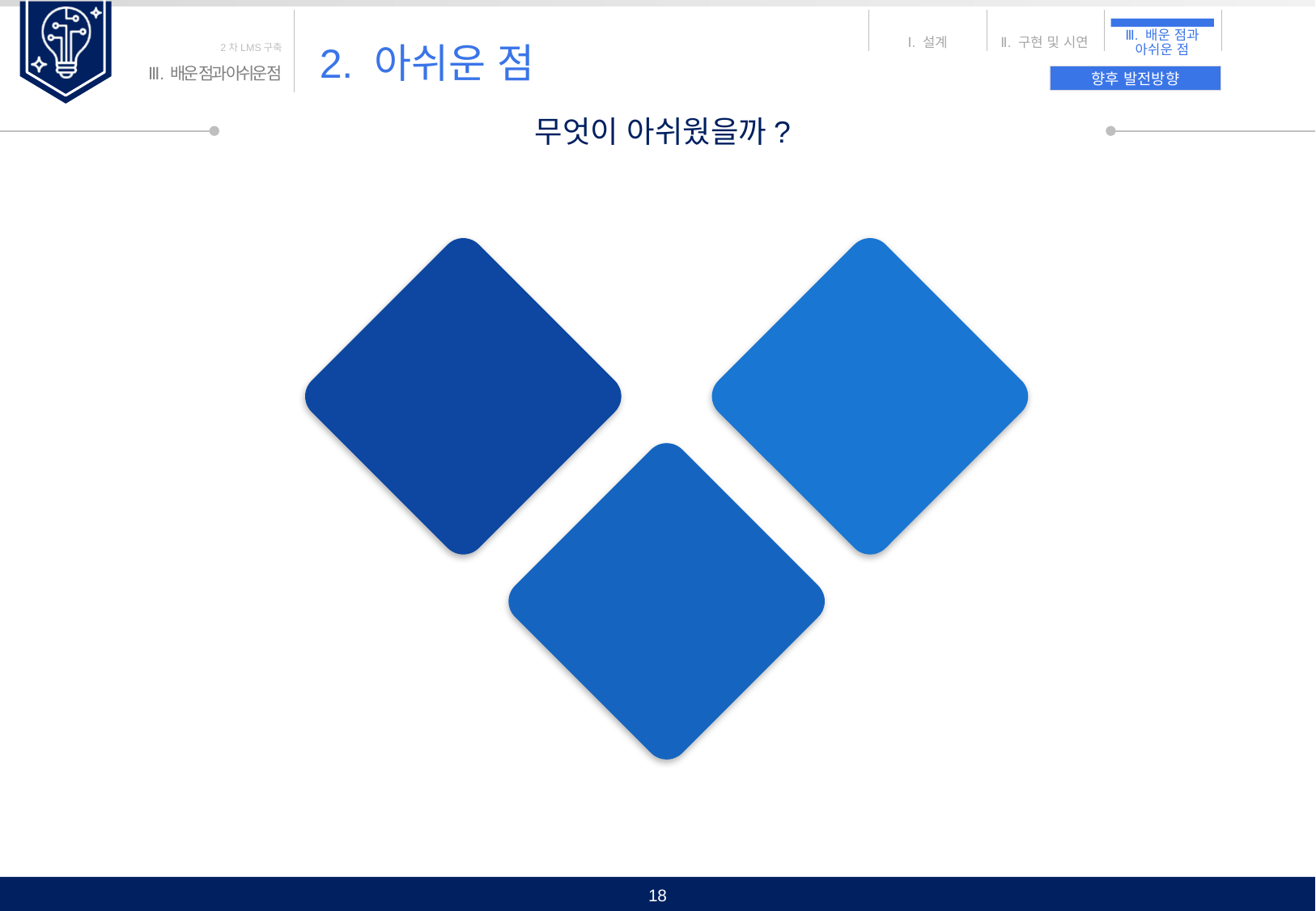

# 2. 아쉬운 점
프로젝트 성과
향후 발전방향

무엇이 아쉬웠을까?

아직 진행 중
설계

Git
18